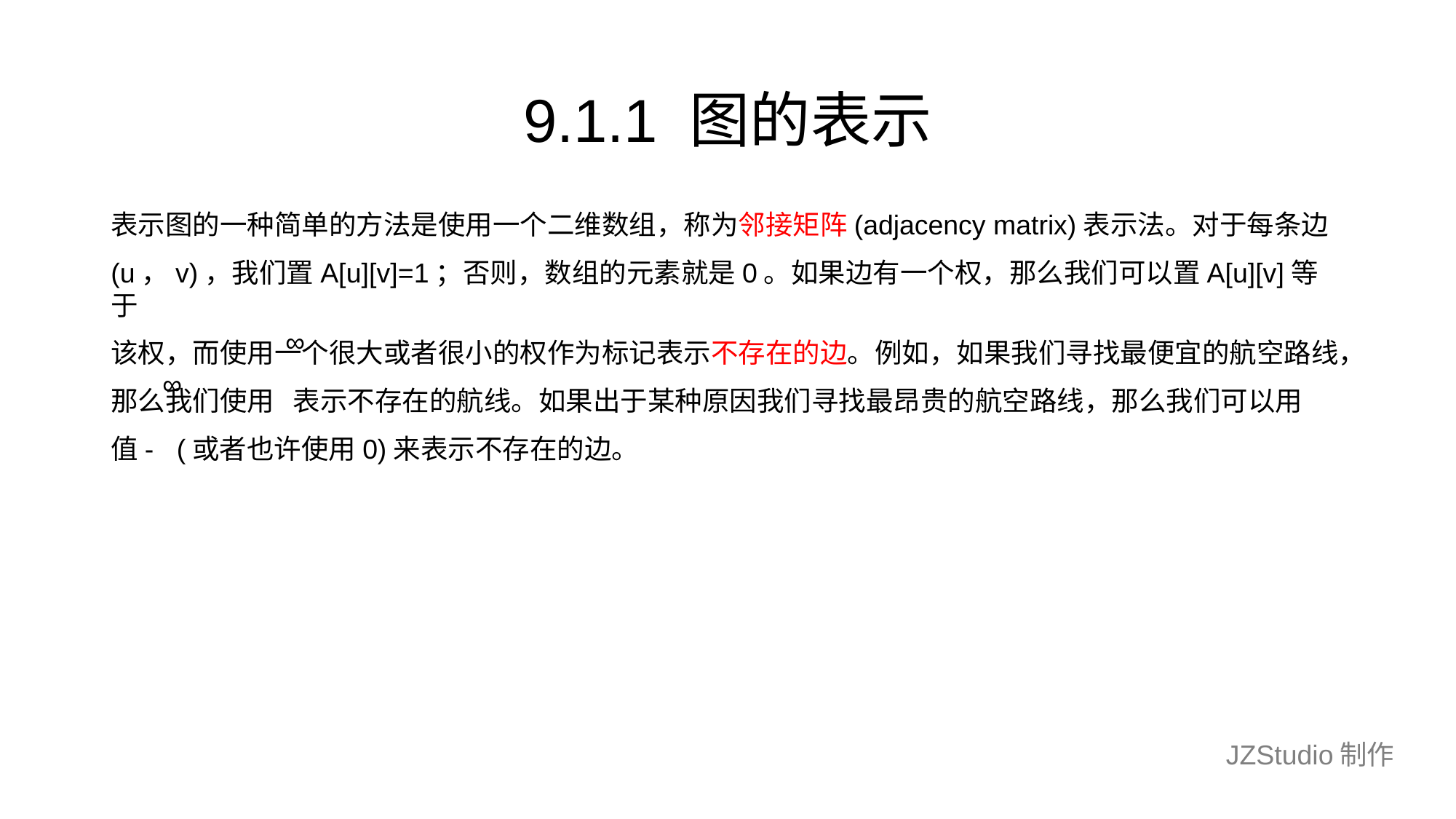

# 9.1.1 图的表示
表示图的一种简单的方法是使用一个二维数组，称为邻接矩阵(adjacency matrix)表示法。对于每条边
(u，v)，我们置A[u][v]=1；否则，数组的元素就是0。如果边有一个权，那么我们可以置A[u][v]等于
该权，而使用一个很大或者很小的权作为标记表示不存在的边。例如，如果我们寻找最便宜的航空路线，
那么我们使用   表示不存在的航线。如果出于某种原因我们寻找最昂贵的航空路线，那么我们可以用
值-   (或者也许使用0)来表示不存在的边。
∞
∞